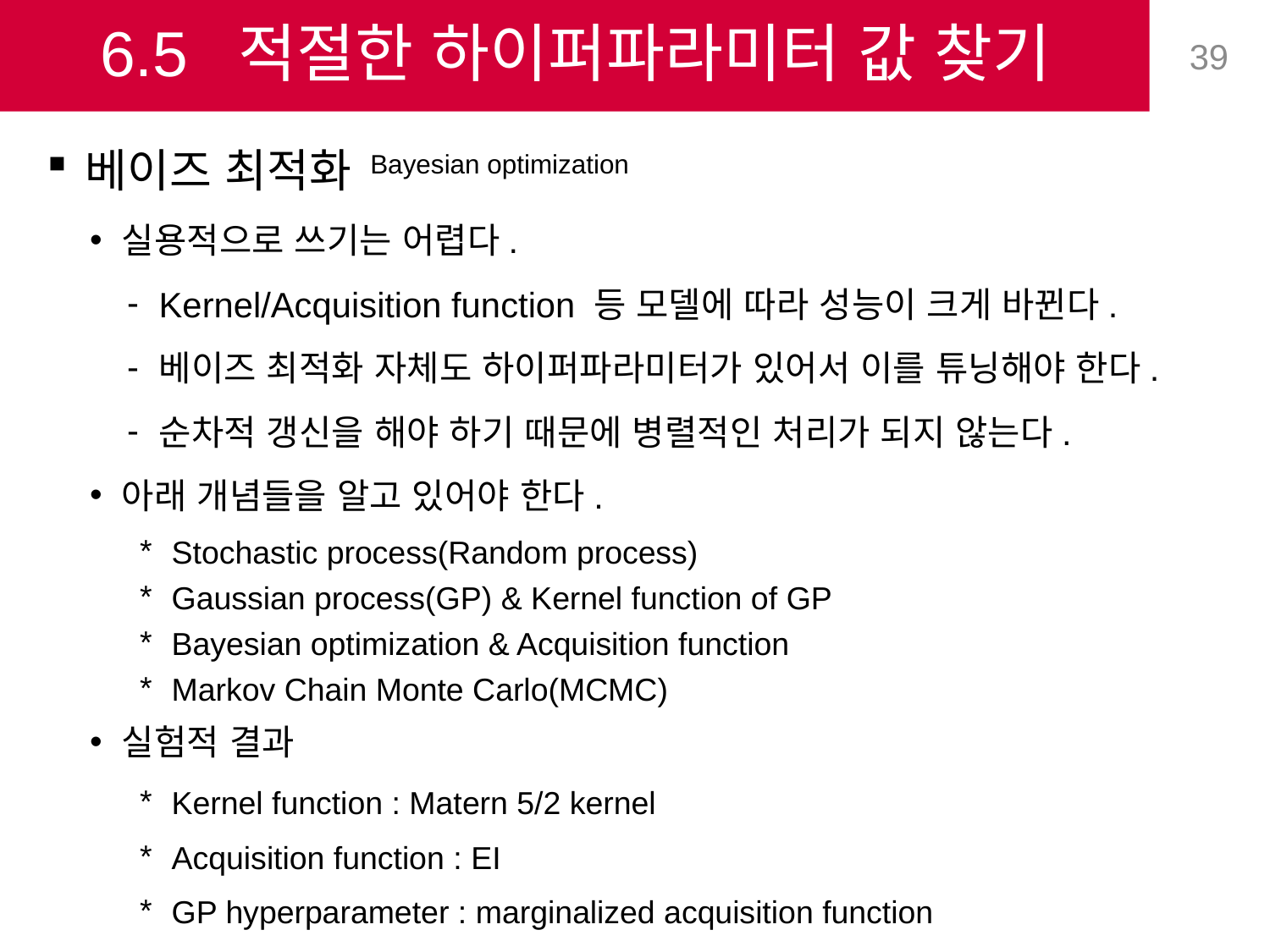

# 6.5  적절한 하이퍼파라미터 값 찾기
39
베이즈 최적화 Bayesian optimization
실용적으로 쓰기는 어렵다.
Kernel/Acquisition function 등 모델에 따라 성능이 크게 바뀐다.
베이즈 최적화 자체도 하이퍼파라미터가 있어서 이를 튜닝해야 한다.
순차적 갱신을 해야 하기 때문에 병렬적인 처리가 되지 않는다.
아래 개념들을 알고 있어야 한다.
Stochastic process(Random process)
Gaussian process(GP) & Kernel function of GP
Bayesian optimization & Acquisition function
Markov Chain Monte Carlo(MCMC)
실험적 결과
Kernel function : Matern 5/2 kernel
Acquisition function : EI
GP hyperparameter : marginalized acquisition function